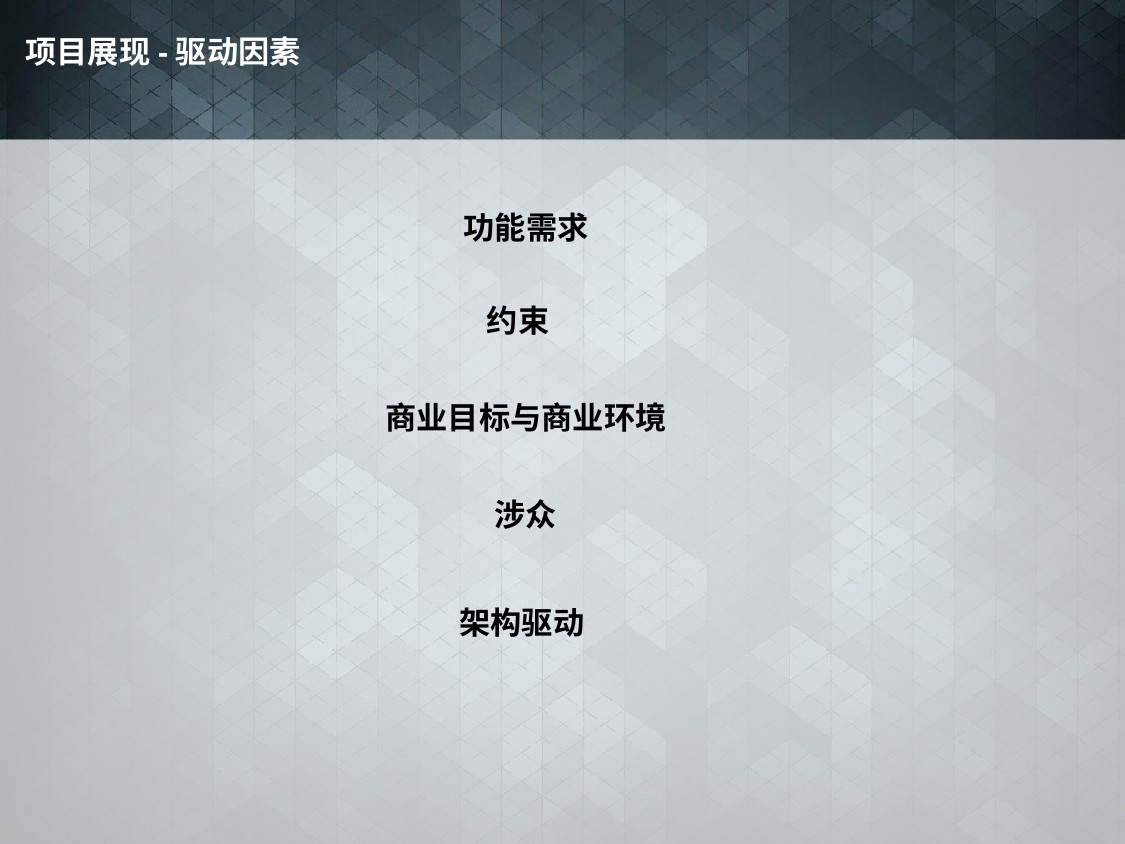

项目展现-驱动因素
#
功能需求
约束
商业目标与商业环境
涉众
架构驱动